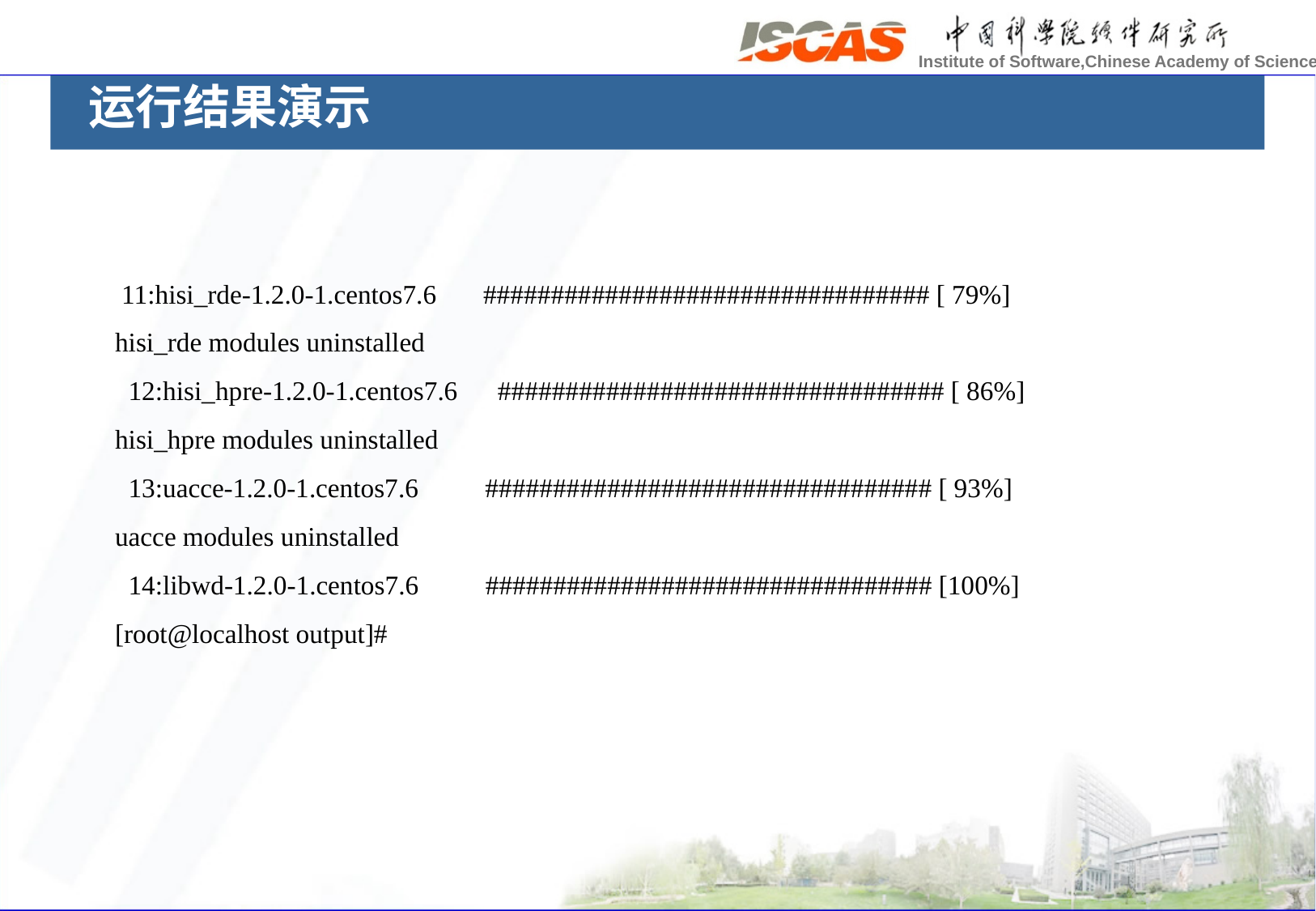

运行结果演示
 11:hisi_rde-1.2.0-1.centos7.6       ################################# [ 79%]
hisi_rde modules uninstalled
  12:hisi_hpre-1.2.0-1.centos7.6      ################################# [ 86%]
hisi_hpre modules uninstalled
  13:uacce-1.2.0-1.centos7.6          ################################# [ 93%]
uacce modules uninstalled
  14:libwd-1.2.0-1.centos7.6          ################################# [100%]
[root@localhost output]#